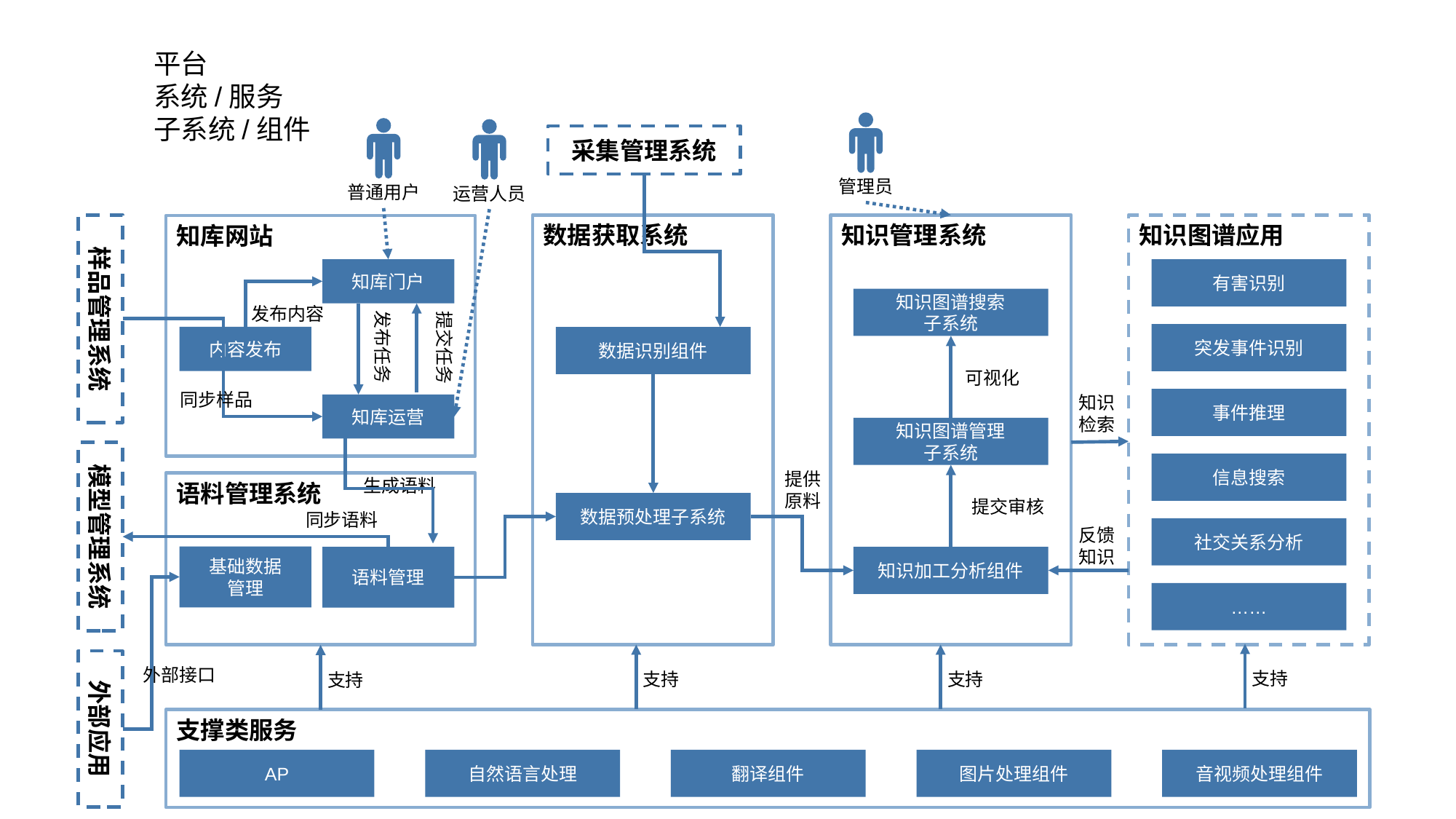

平台
系统/服务
子系统/组件

管理员

普通用户

运营人员
采集管理系统
样品管理系统
数据获取系统
数据识别组件
数据预处理子系统
知识管理系统
知识图谱搜索
子系统
知识图谱管理
子系统
知识加工分析组件
知识图谱应用
有害识别
突发事件识别
事件推理
信息搜索
社交关系分析
……
知库网站
知库门户
内容发布
知库运营
发布内容
发布任务
提交任务
可视化
同步样品
知识
检索
模型管理系统
提供
原料
生成语料
语料管理系统
基础数据
管理
语料管理
提交审核
同步语料
反馈
知识
外部应用
外部接口
支持
支持
支持
支持
支撑类服务
AP
自然语言处理
翻译组件
图片处理组件
音视频处理组件